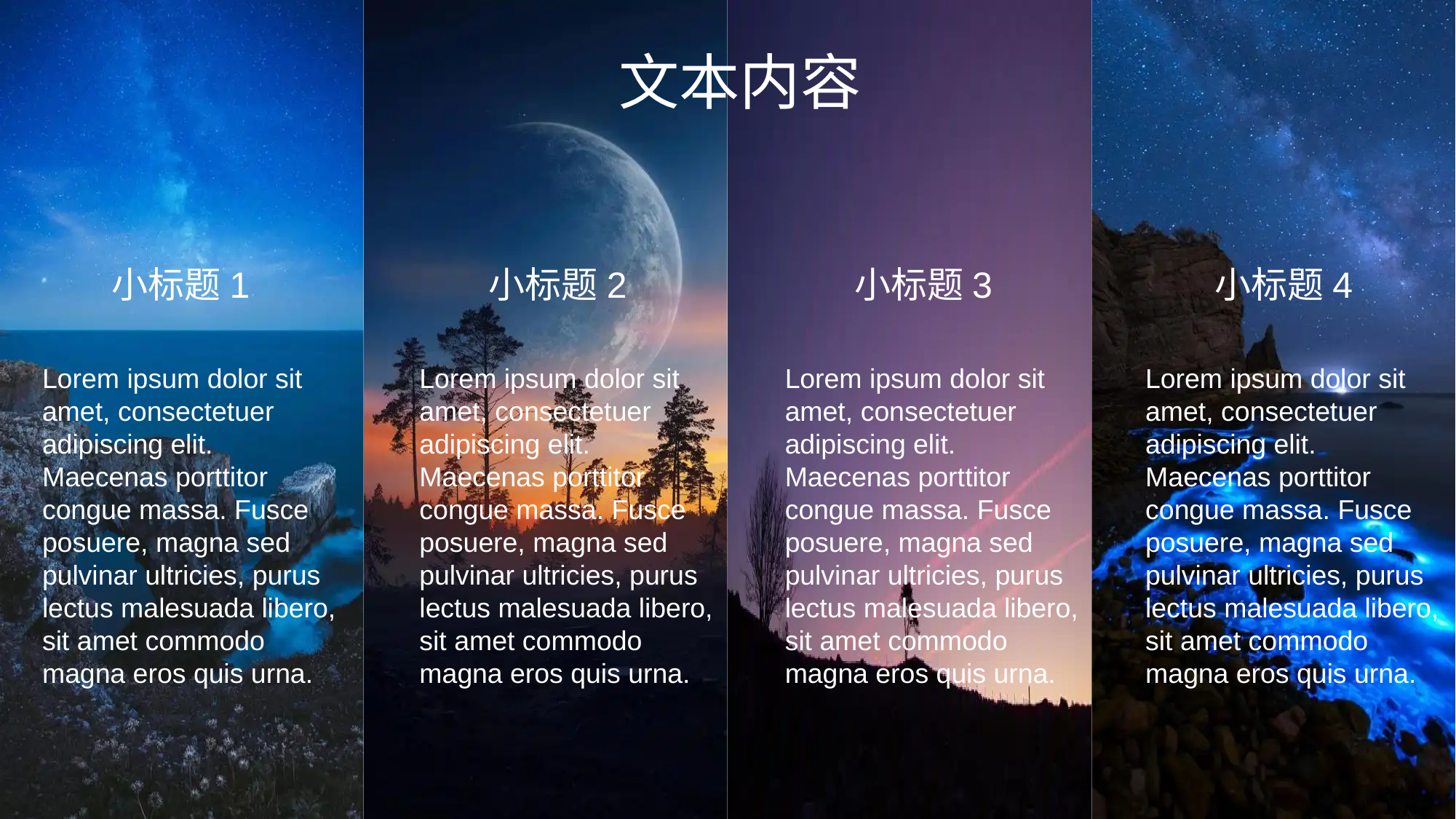

文本内容
小标题1
小标题2
小标题3
小标题4
Lorem ipsum dolor sit amet, consectetuer adipiscing elit. Maecenas porttitor congue massa. Fusce posuere, magna sed pulvinar ultricies, purus lectus malesuada libero, sit amet commodo magna eros quis urna.

Lorem ipsum dolor sit amet, consectetuer adipiscing elit. Maecenas porttitor congue massa. Fusce posuere, magna sed pulvinar ultricies, purus lectus malesuada libero, sit amet commodo magna eros quis urna.

Lorem ipsum dolor sit amet, consectetuer adipiscing elit. Maecenas porttitor congue massa. Fusce posuere, magna sed pulvinar ultricies, purus lectus malesuada libero, sit amet commodo magna eros quis urna.

Lorem ipsum dolor sit amet, consectetuer adipiscing elit. Maecenas porttitor congue massa. Fusce posuere, magna sed pulvinar ultricies, purus lectus malesuada libero, sit amet commodo magna eros quis urna.